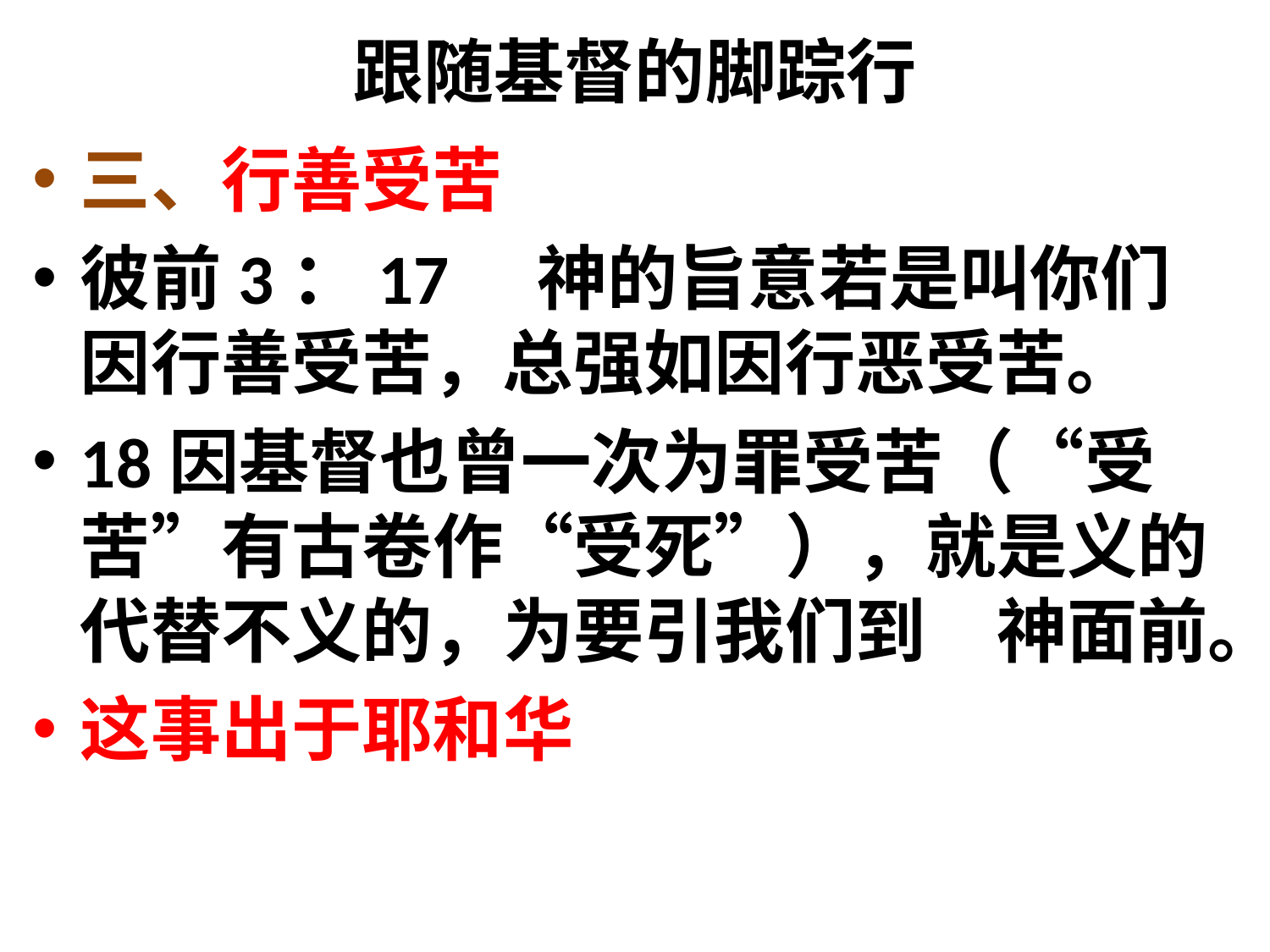

# 跟随基督的脚踪行
三、行善受苦
彼前3：17　神的旨意若是叫你们因行善受苦，总强如因行恶受苦。
18因基督也曾一次为罪受苦（“受苦”有古卷作“受死”），就是义的代替不义的，为要引我们到　神面前。
这事出于耶和华